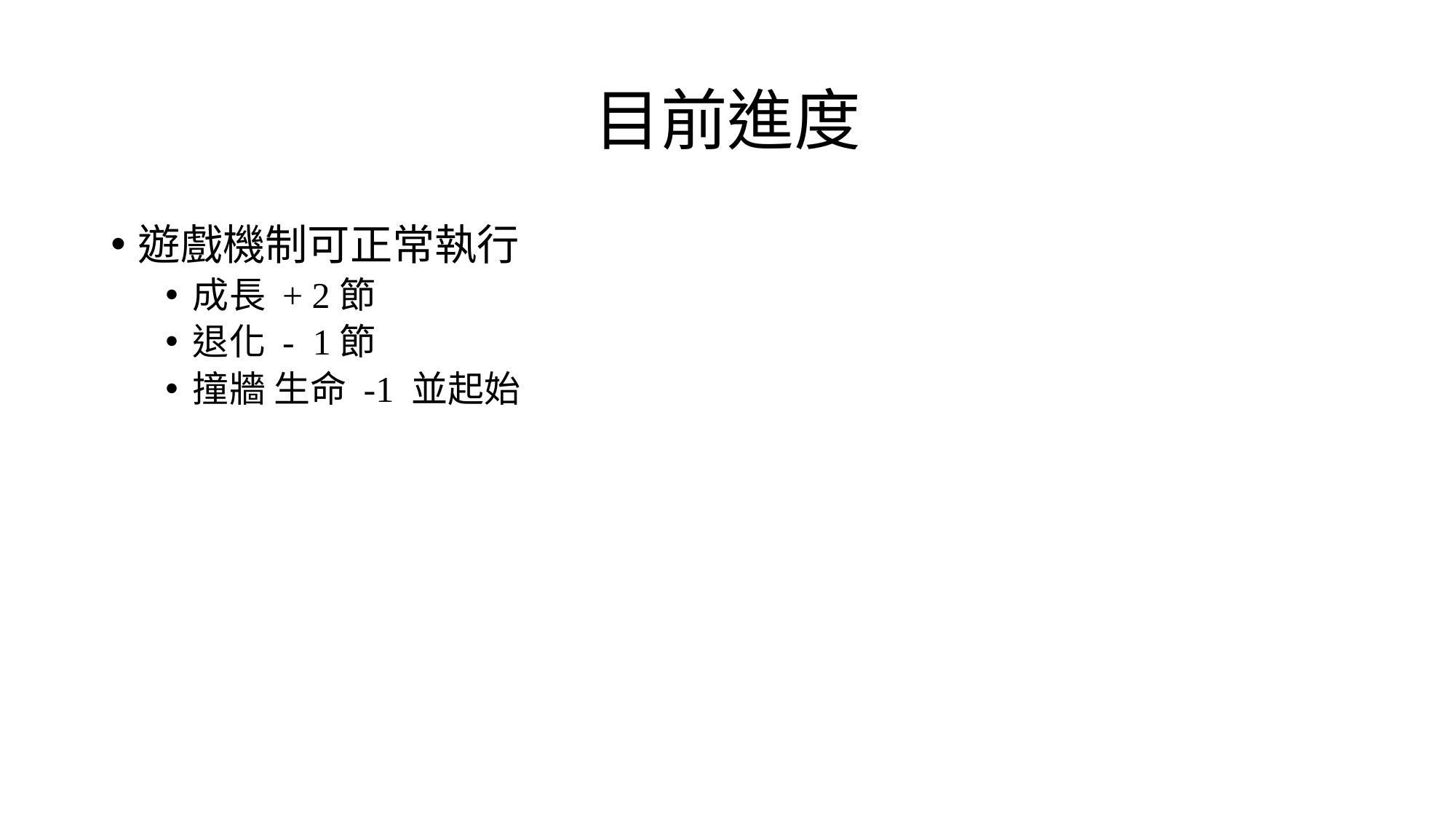

# 目前進度
遊戲機制可正常執行
成長 + 2節
退化 -  1節
撞牆 生命 -1 並起始